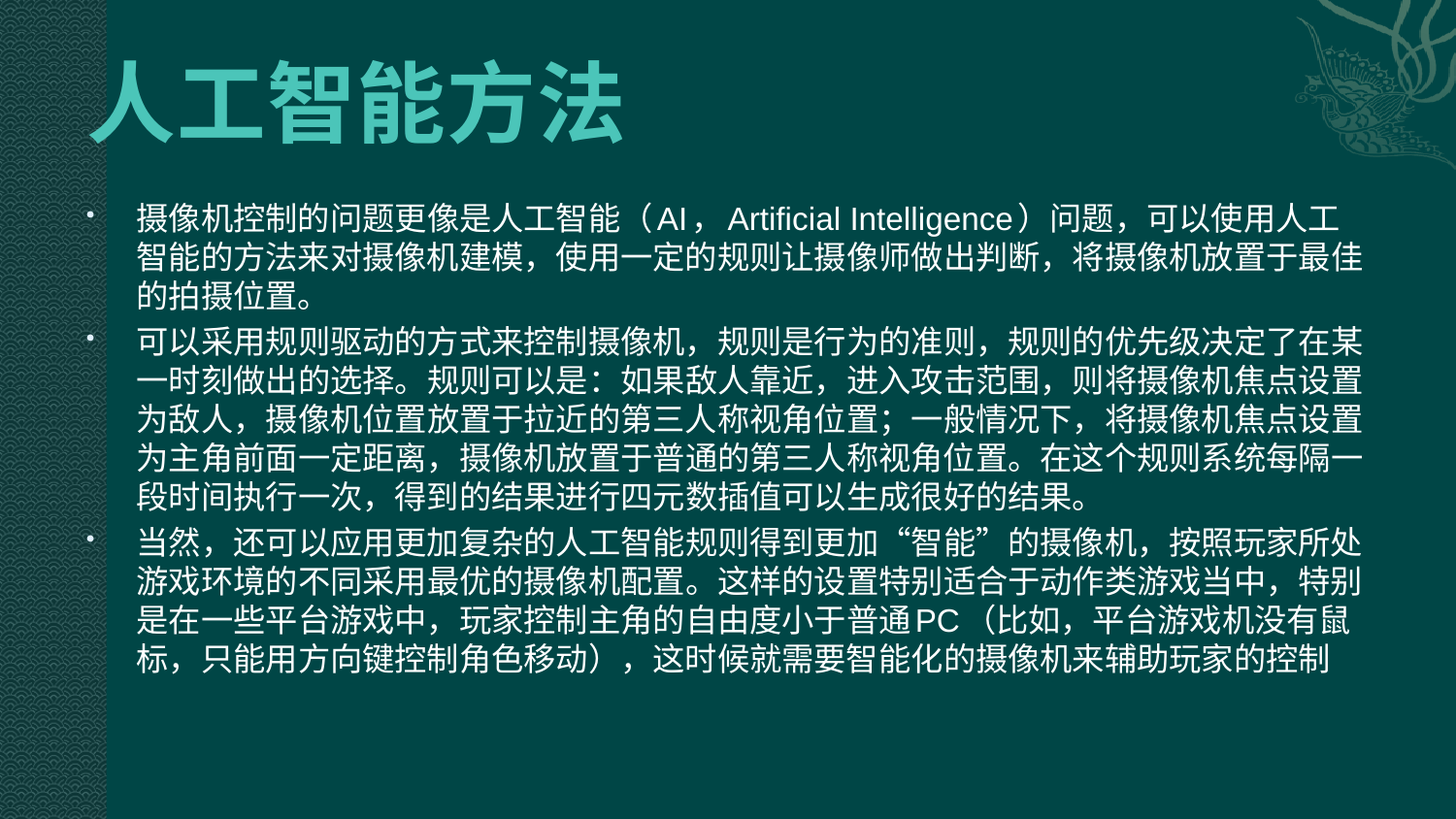

# 人工智能方法
摄像机控制的问题更像是人工智能（AI，Artificial Intelligence）问题，可以使用人工智能的方法来对摄像机建模，使用一定的规则让摄像师做出判断，将摄像机放置于最佳的拍摄位置。
可以采用规则驱动的方式来控制摄像机，规则是行为的准则，规则的优先级决定了在某一时刻做出的选择。规则可以是：如果敌人靠近，进入攻击范围，则将摄像机焦点设置为敌人，摄像机位置放置于拉近的第三人称视角位置；一般情况下，将摄像机焦点设置为主角前面一定距离，摄像机放置于普通的第三人称视角位置。在这个规则系统每隔一段时间执行一次，得到的结果进行四元数插值可以生成很好的结果。
当然，还可以应用更加复杂的人工智能规则得到更加“智能”的摄像机，按照玩家所处游戏环境的不同采用最优的摄像机配置。这样的设置特别适合于动作类游戏当中，特别是在一些平台游戏中，玩家控制主角的自由度小于普通PC（比如，平台游戏机没有鼠标，只能用方向键控制角色移动），这时候就需要智能化的摄像机来辅助玩家的控制